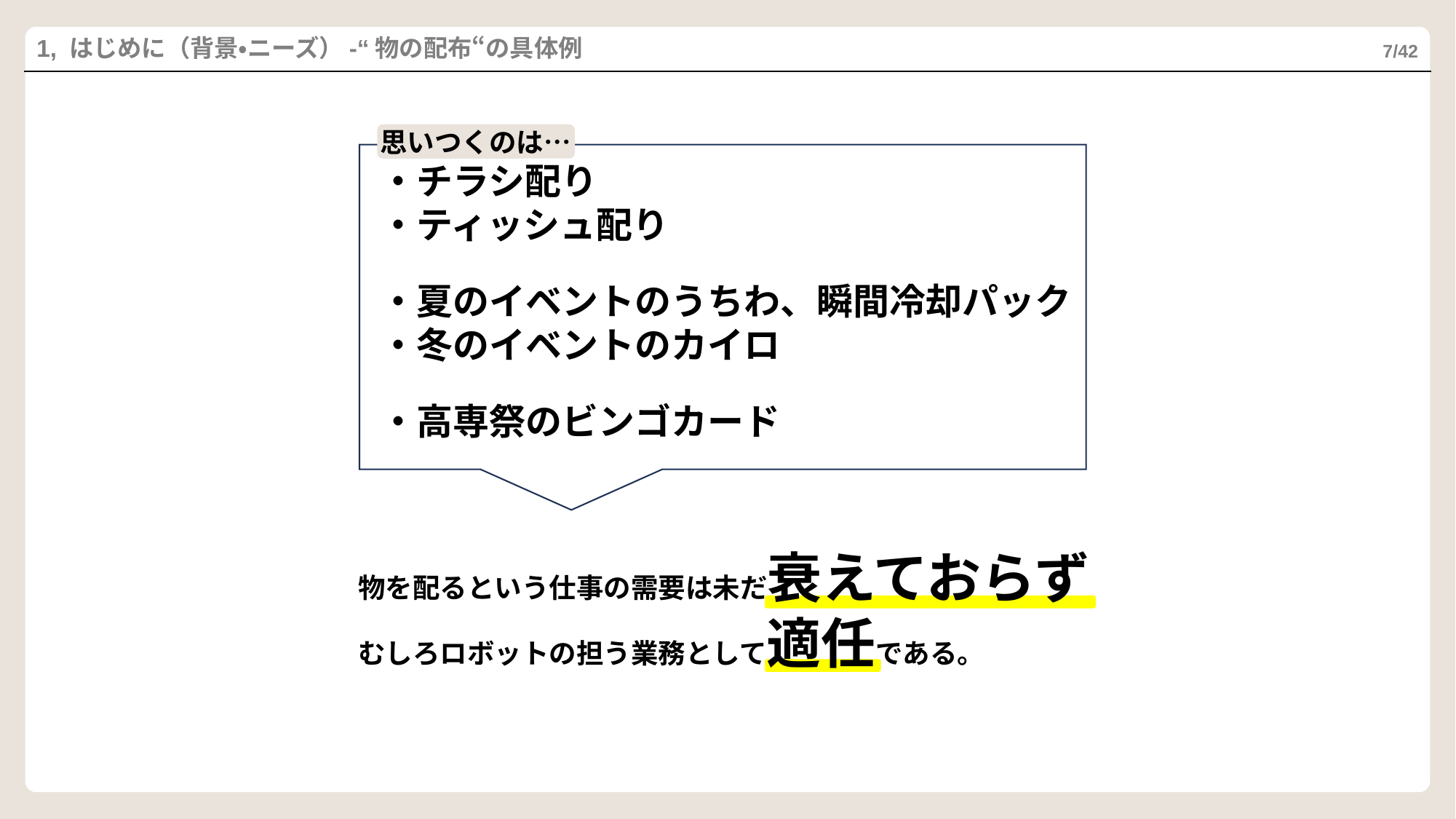

1, はじめに（背景・ニーズ）-“物の配布“の具体例

7/42
思いつくのは…
・チラシ配り
・ティッシュ配り

・夏のイベントのうちわ、瞬間冷却パック
・冬のイベントのカイロ

・高専祭のビンゴカード

物を配るという仕事の需要は未だ衰えておらず
むしろロボットの担う業務として適任である。